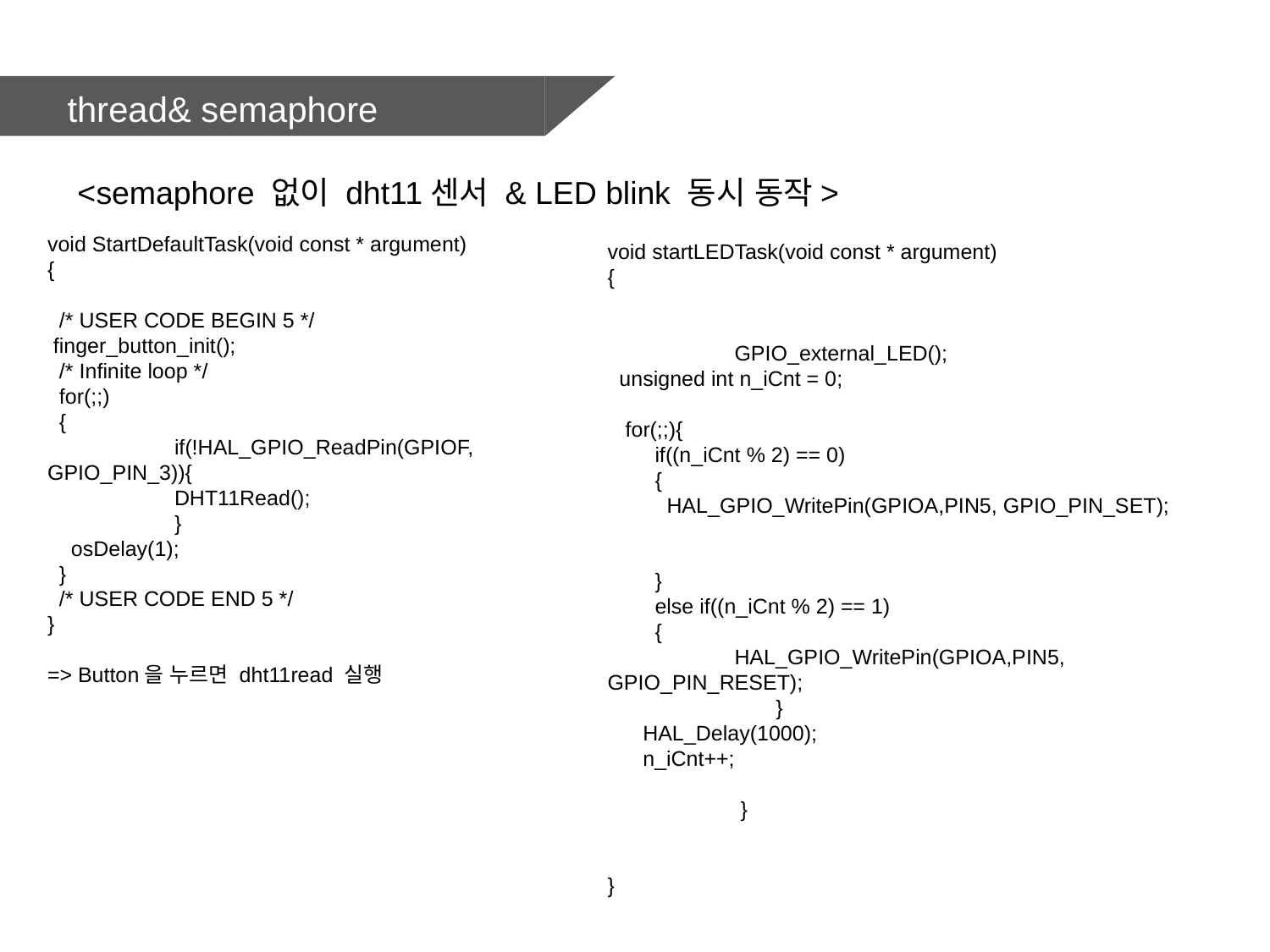

thread& semaphore
<semaphore 없이 dht11센서 & LED blink 동시 동작>
void StartDefaultTask(void const * argument)
{

  /* USER CODE BEGIN 5 */
 finger_button_init();
  /* Infinite loop */
  for(;;)
  {
	if(!HAL_GPIO_ReadPin(GPIOF, GPIO_PIN_3)){
	DHT11Read();
	}
    osDelay(1);
  }
  /* USER CODE END 5 */
}

=> Button을 누르면 dht11read 실행
void startLEDTask(void const * argument)
{

	GPIO_external_LED();
  unsigned int n_iCnt = 0;

   for(;;){
        if((n_iCnt % 2) == 0)
        {
          HAL_GPIO_WritePin(GPIOA,PIN5, GPIO_PIN_SET);

        }
        else if((n_iCnt % 2) == 1)
        {
	HAL_GPIO_WritePin(GPIOA,PIN5, GPIO_PIN_RESET);
	       }
      HAL_Delay(1000);
      n_iCnt++;

	 }

}